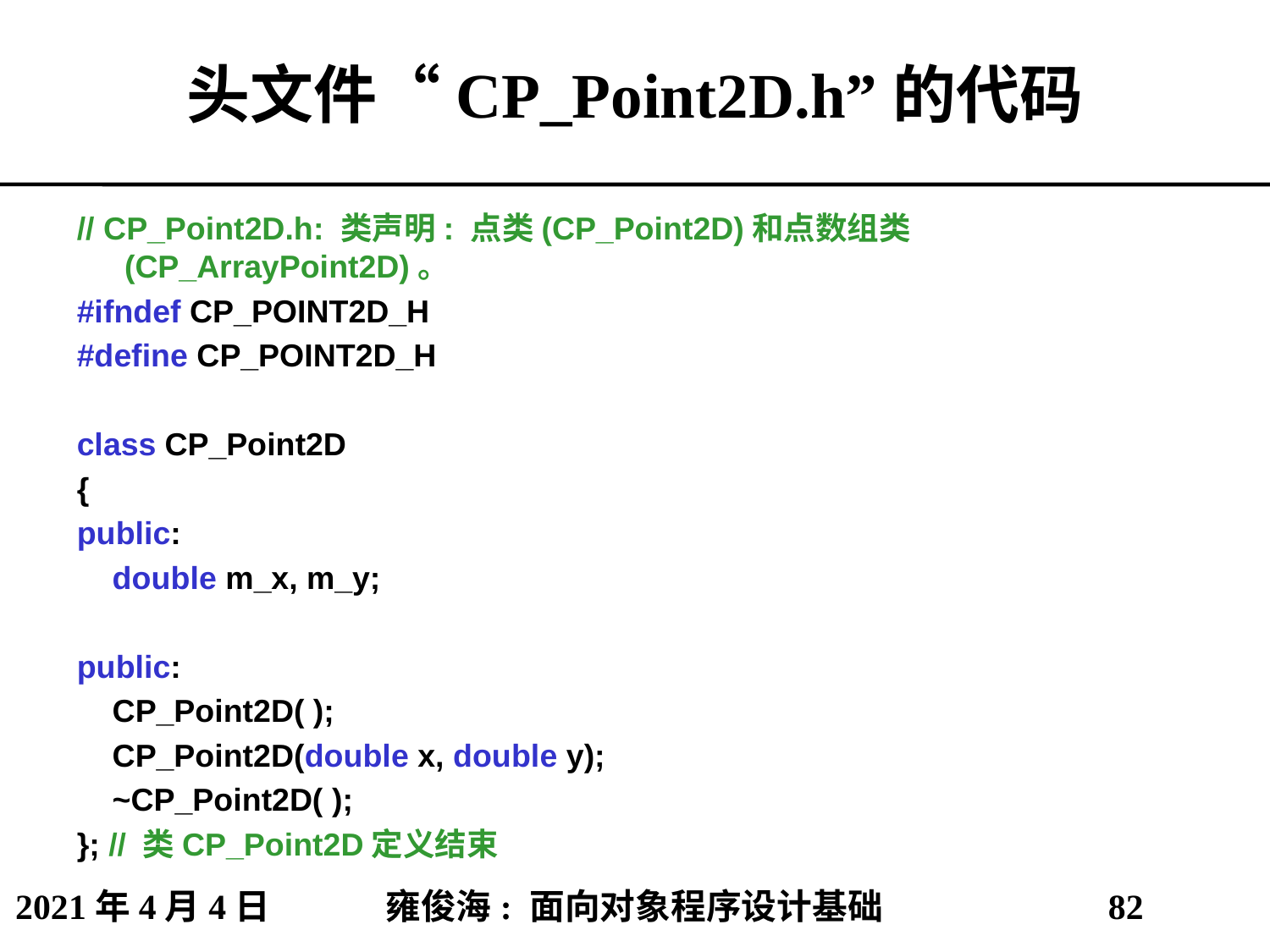

# 头文件“CP_Point2D.h”的代码

// CP_Point2D.h: 类声明: 点类(CP_Point2D)和点数组类(CP_ArrayPoint2D)。
#ifndef CP_POINT2D_H
#define CP_POINT2D_H

class CP_Point2D
{
public:
    double m_x, m_y;

public:
    CP_Point2D( );
    CP_Point2D(double x, double y);
    ~CP_Point2D( );
}; // 类CP_Point2D定义结束
2021年4月4日
雍俊海: 面向对象程序设计基础
82